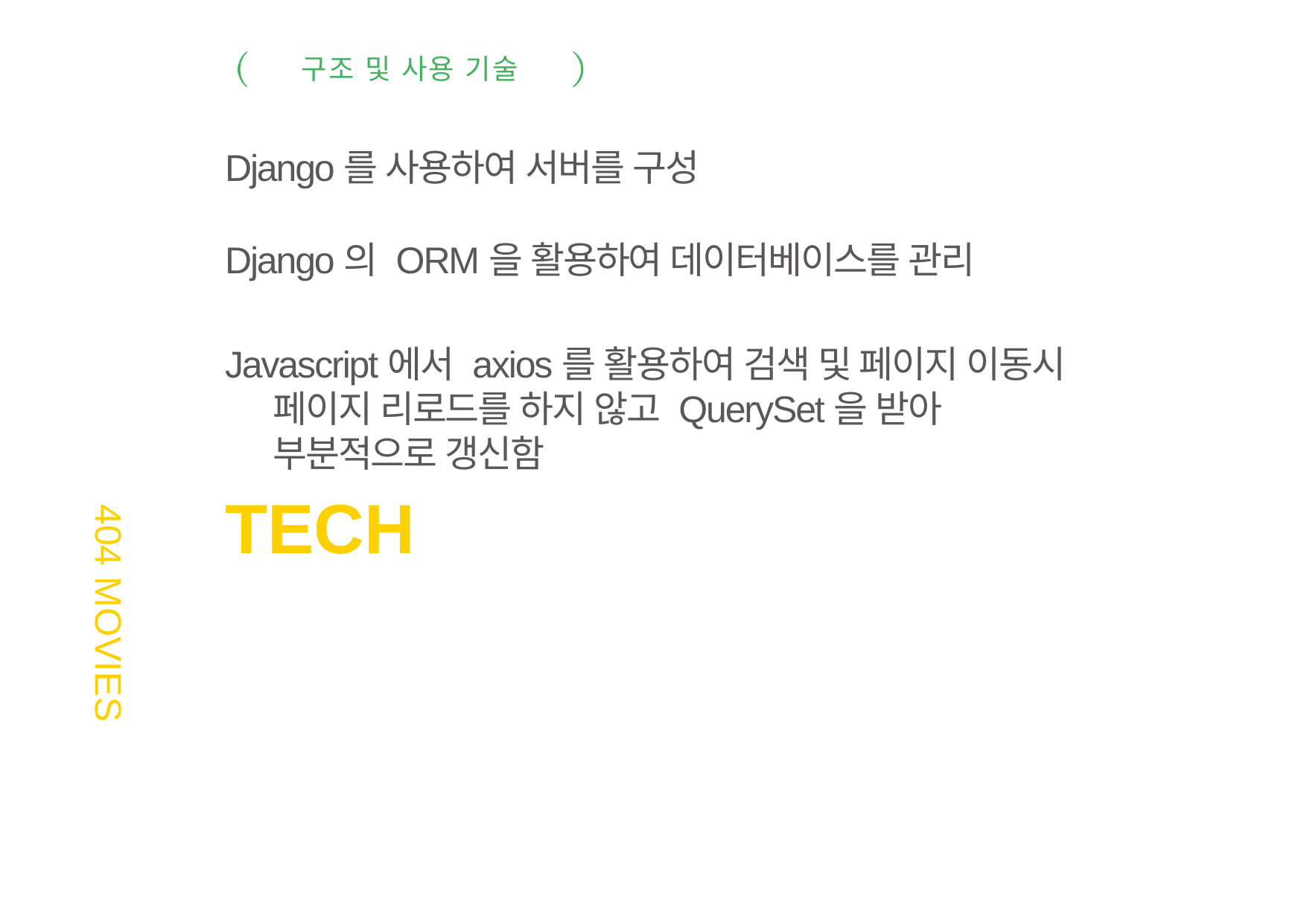

구조 및 사용 기술
404 MOVIES
Django를 사용하여 서버를 구성

Django의 ORM을 활용하여 데이터베이스를 관리

Javascript에서 axios를 활용하여 검색 및 페이지 이동시 페이지 리로드를 하지 않고 QuerySet을 받아 부분적으로 갱신함
TECH